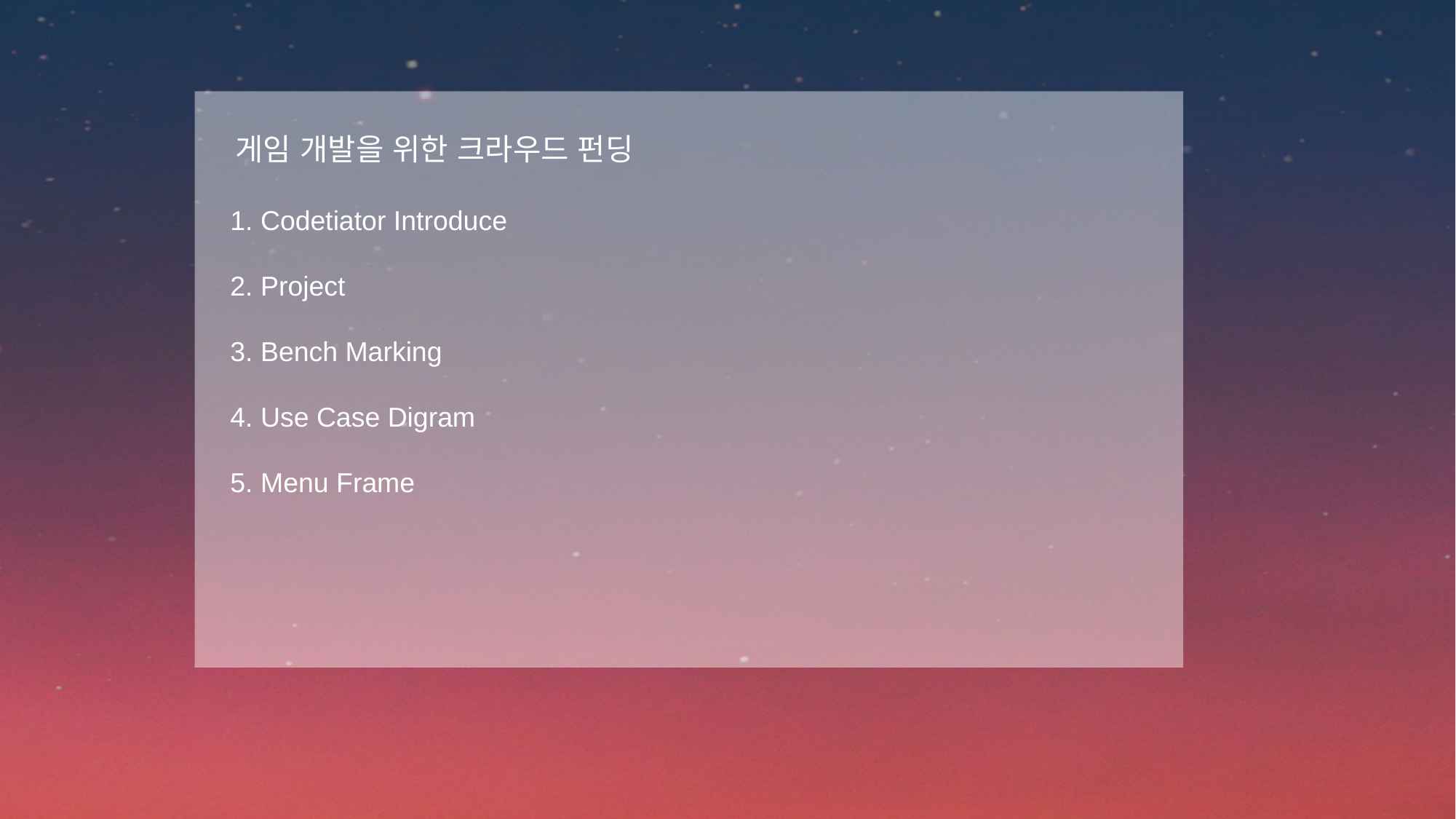

게임 개발을 위한 크라우드 펀딩

 1. Codetiator Introduce

 2. Project

 3. Bench Marking

 4. Use Case Digram

 5. Menu Frame